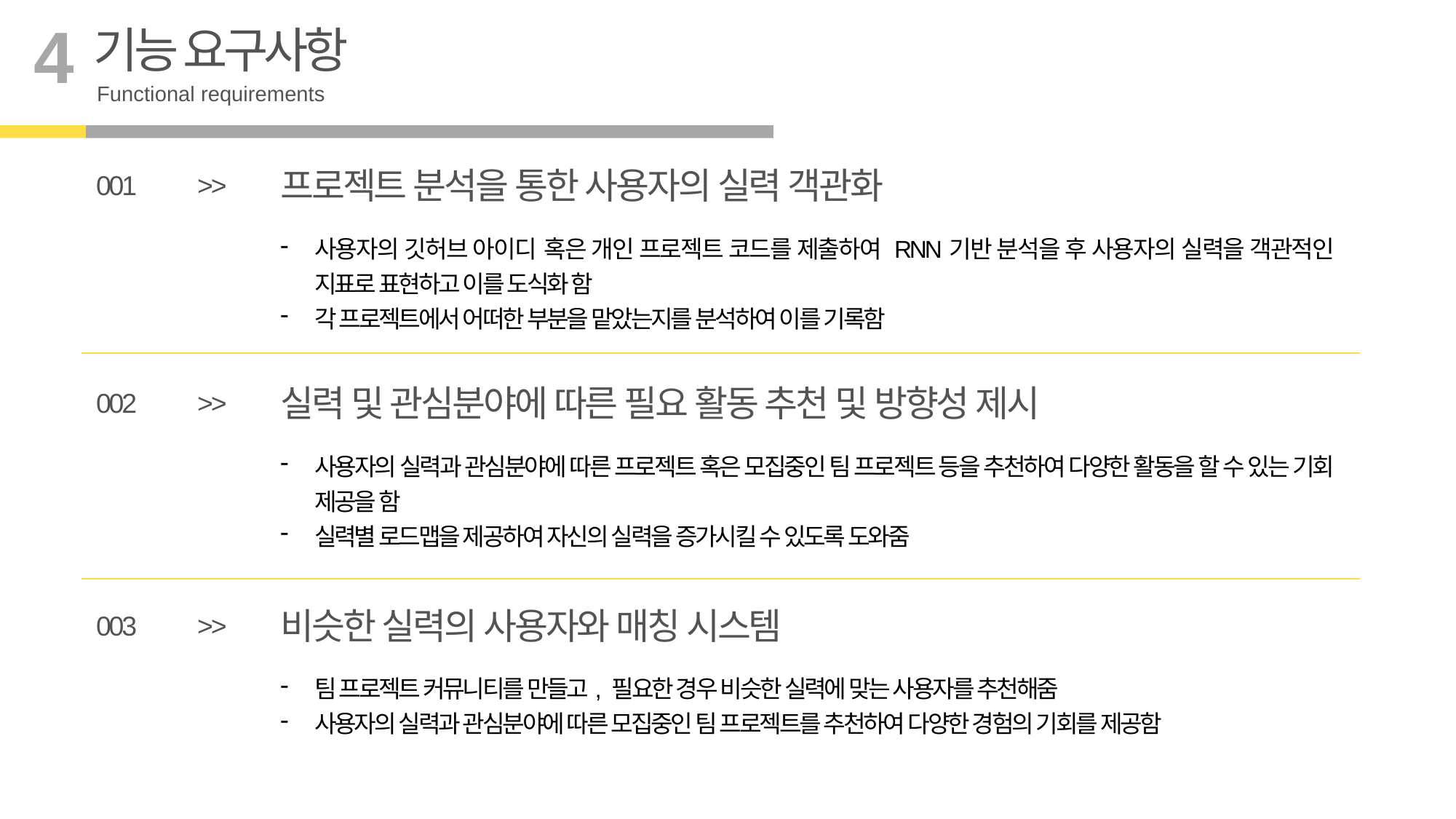

4
기능 요구사항
Functional requirements

프로젝트 분석을 통한 사용자의 실력 객관화
001
>>
사용자의 깃허브 아이디 혹은 개인 프로젝트 코드를 제출하여 RNN기반 분석을 후 사용자의 실력을 객관적인 지표로 표현하고 이를 도식화 함
각 프로젝트에서 어떠한 부분을 맡았는지를 분석하여 이를 기록함
실력 및 관심분야에 따른 필요 활동 추천 및 방향성 제시
002
>>
사용자의 실력과 관심분야에 따른 프로젝트 혹은 모집중인 팀 프로젝트 등을 추천하여 다양한 활동을 할 수 있는 기회 제공을 함
실력별 로드맵을 제공하여 자신의 실력을 증가시킬 수 있도록 도와줌
비슷한 실력의 사용자와 매칭 시스템
003
>>
팀 프로젝트 커뮤니티를 만들고, 필요한 경우 비슷한 실력에 맞는 사용자를 추천해줌
사용자의 실력과 관심분야에 따른 모집중인 팀 프로젝트를 추천하여 다양한 경험의 기회를 제공함